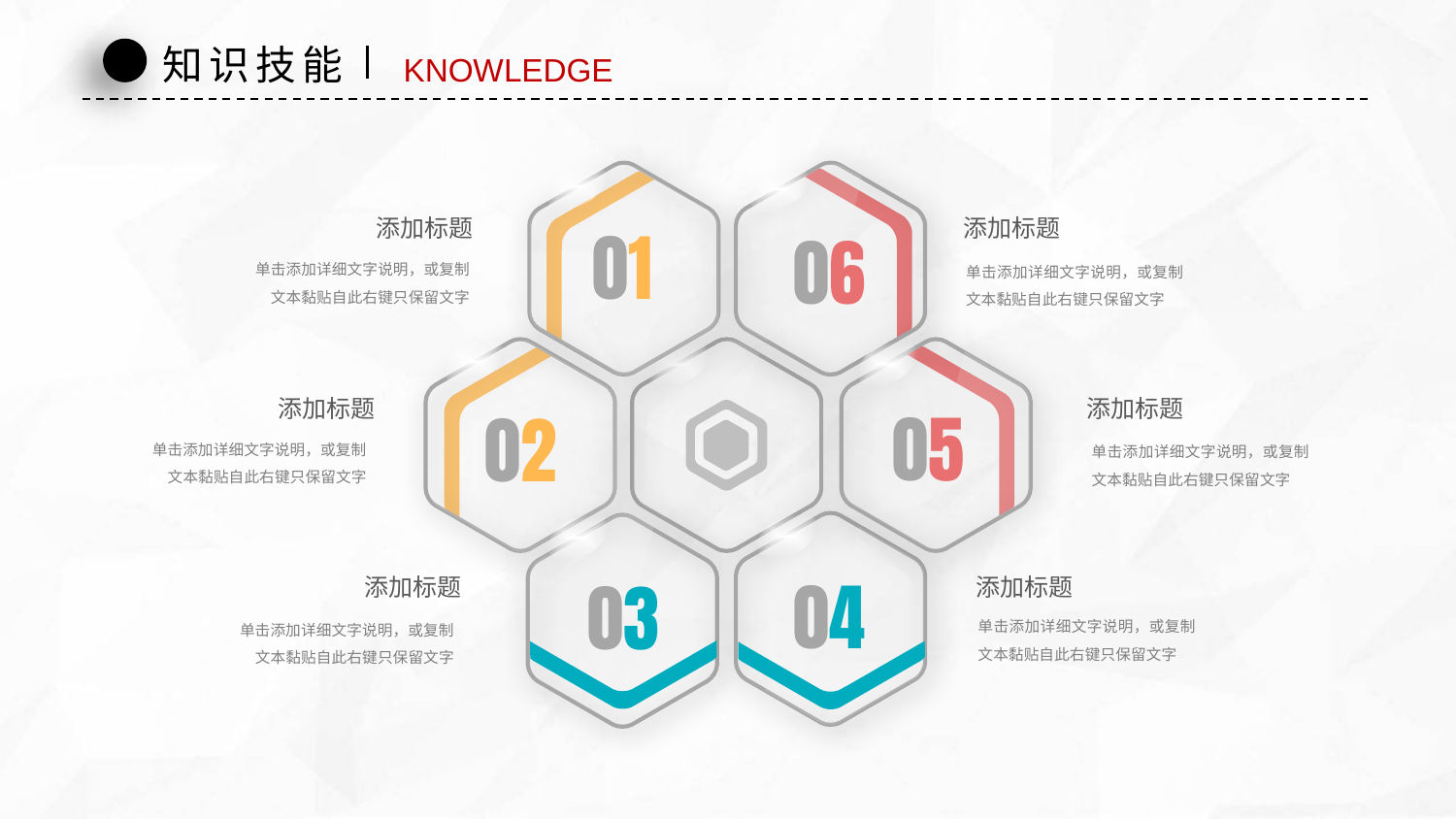

知识技能

KNOWLEDGE

01

06

添加标题
单击添加详细文字说明，或复制文本黏贴自此右键只保留文字
添加标题
单击添加详细文字说明，或复制文本黏贴自此右键只保留文字

02

05

添加标题
单击添加详细文字说明，或复制文本黏贴自此右键只保留文字
添加标题
单击添加详细文字说明，或复制文本黏贴自此右键只保留文字

04

03

添加标题
单击添加详细文字说明，或复制文本黏贴自此右键只保留文字
添加标题
单击添加详细文字说明，或复制文本黏贴自此右键只保留文字